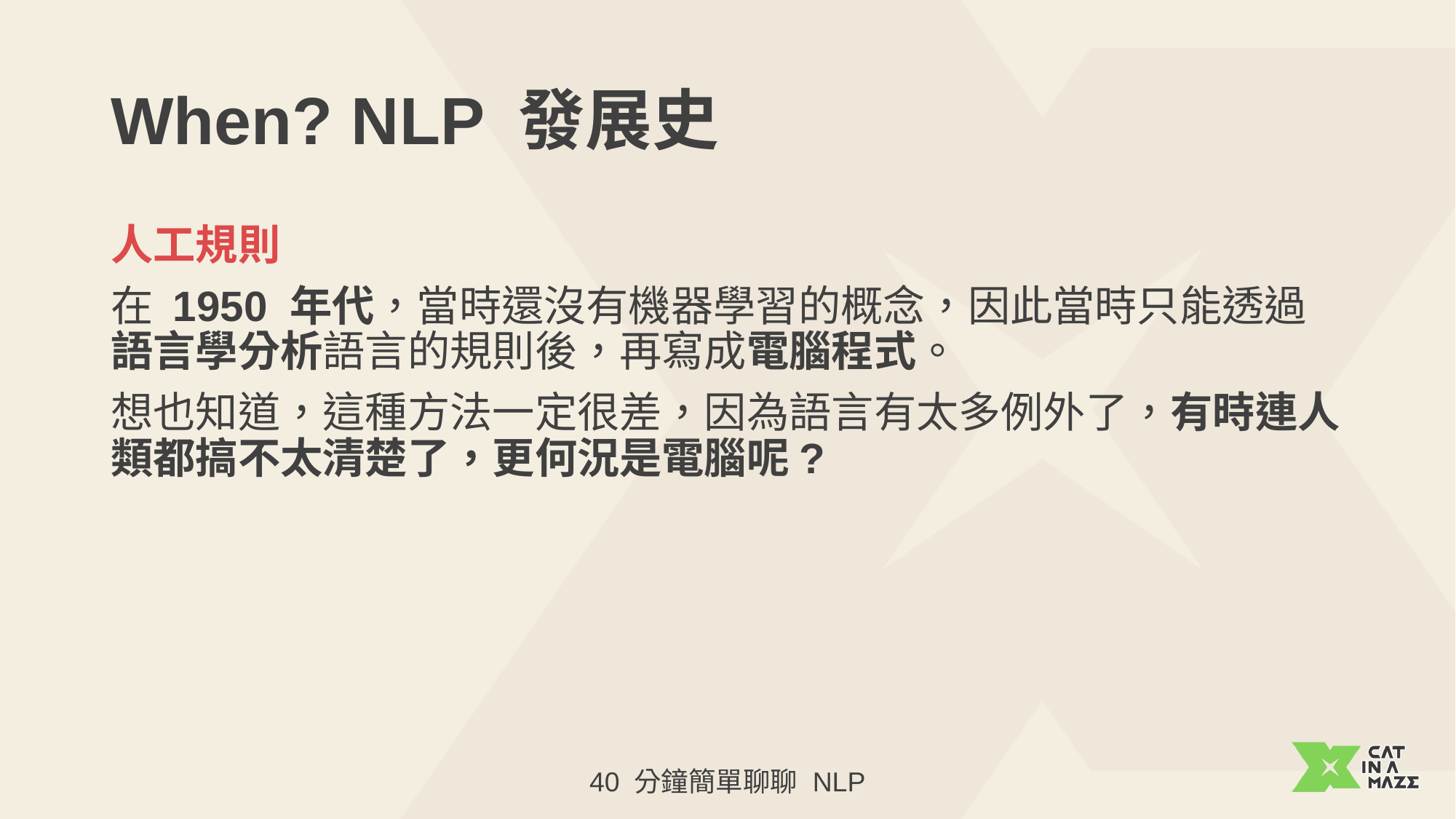

# When? NLP 發展史
人工規則
在 1950 年代，當時還沒有機器學習的概念，因此當時只能透過語言學分析語言的規則後，再寫成電腦程式。
想也知道，這種方法一定很差，因為語言有太多例外了，有時連人類都搞不太清楚了，更何況是電腦呢?
40 分鐘簡單聊聊 NLP